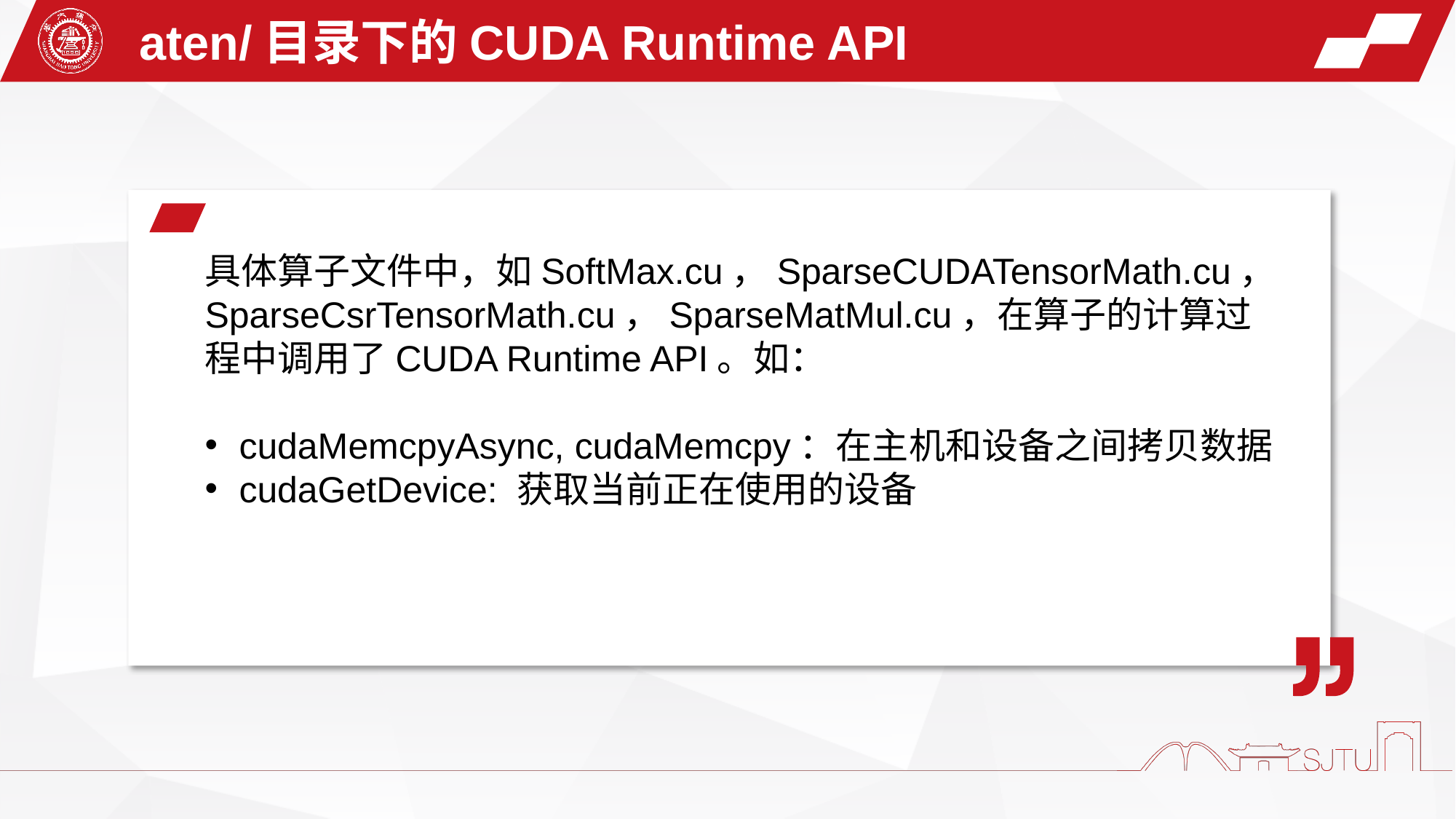

aten/目录下的CUDA Runtime API

具体算子文件中，如SoftMax.cu，SparseCUDATensorMath.cu，SparseCsrTensorMath.cu，SparseMatMul.cu，在算子的计算过程中调用了CUDA Runtime API。如：

cudaMemcpyAsync, cudaMemcpy：在主机和设备之间拷贝数据
cudaGetDevice: 获取当前正在使用的设备